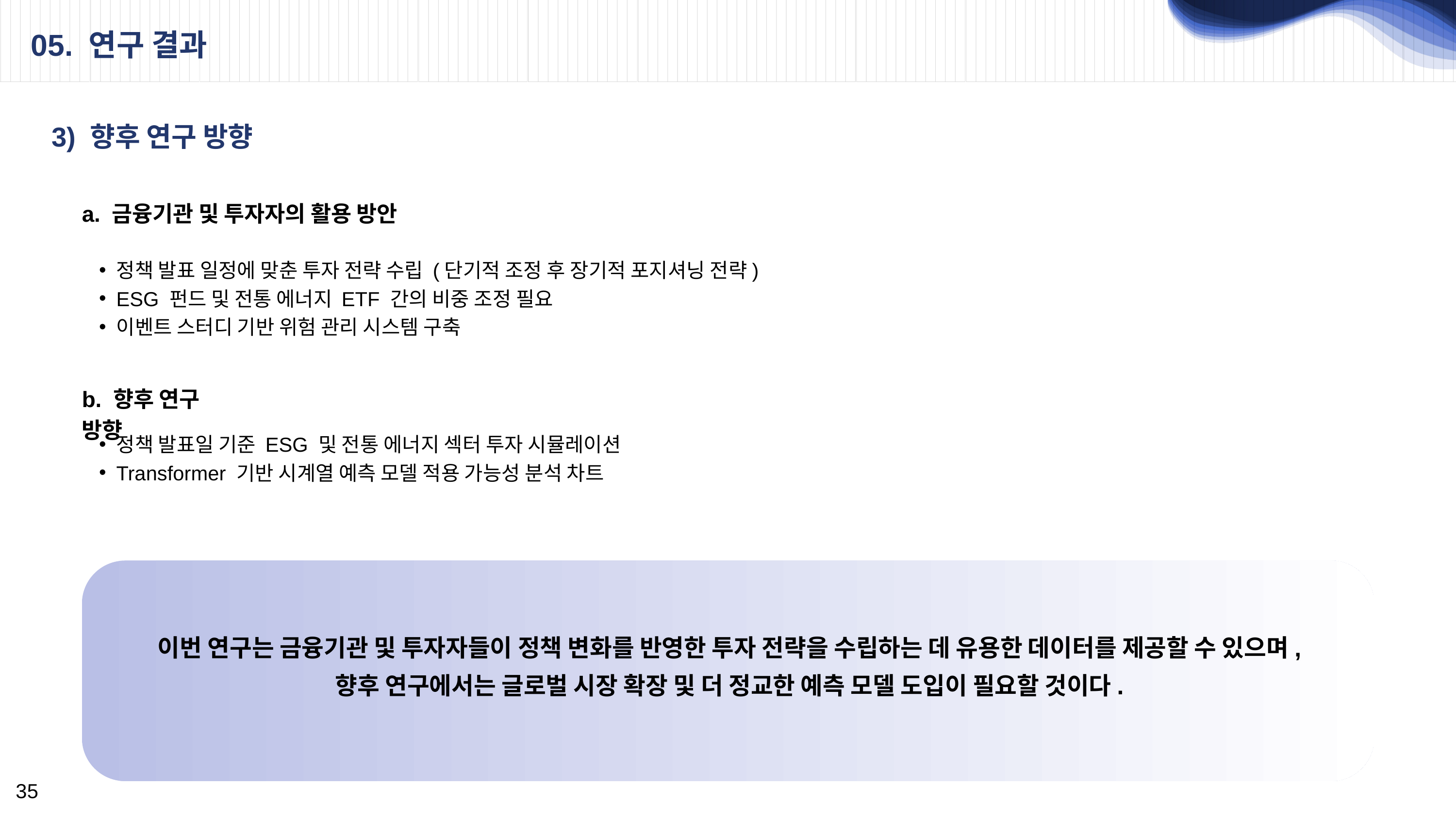

05. 연구 결과

3) 향후 연구 방향
a. 금융기관 및 투자자의 활용 방안

정책 발표 일정에 맞춘 투자 전략 수립 (단기적 조정 후 장기적 포지셔닝 전략)
ESG 펀드 및 전통 에너지 ETF 간의 비중 조정 필요
이벤트 스터디 기반 위험 관리 시스템 구축

b. 향후 연구 방향
정책 발표일 기준 ESG 및 전통 에너지 섹터 투자 시뮬레이션
Transformer 기반 시계열 예측 모델 적용 가능성 분석 차트

이번 연구는 금융기관 및 투자자들이 정책 변화를 반영한 투자 전략을 수립하는 데 유용한 데이터를 제공할 수 있으며,
향후 연구에서는 글로벌 시장 확장 및 더 정교한 예측 모델 도입이 필요할 것이다.
35